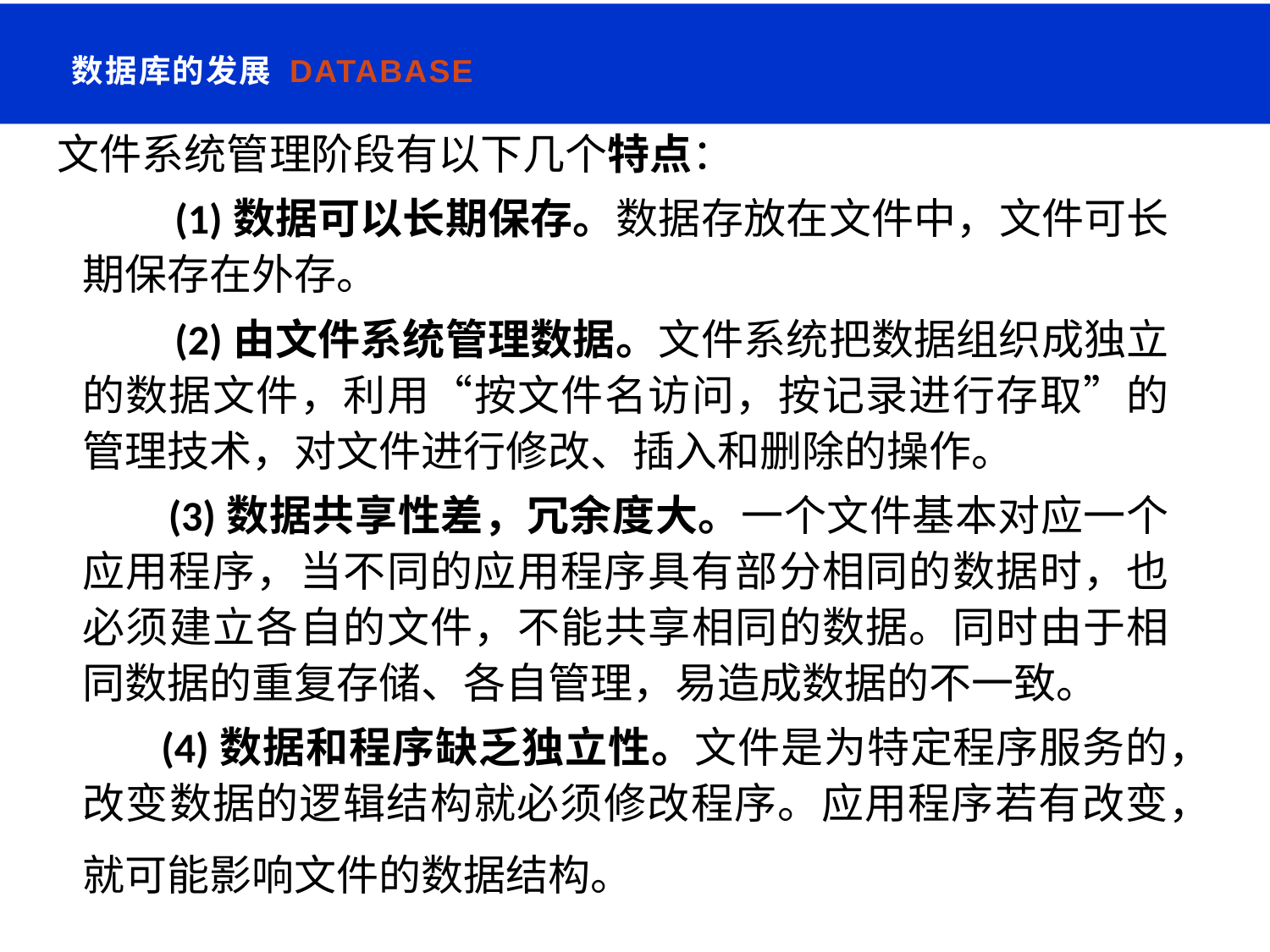

数据库的发展 Database
文件系统管理阶段有以下几个特点：
            (1)数据可以长期保存。数据存放在文件中，文件可长期保存在外存。
            (2)由文件系统管理数据。文件系统把数据组织成独立的数据文件，利用“按文件名访问，按记录进行存取”的管理技术，对文件进行修改、插入和删除的操作。
           (3)数据共享性差，冗余度大。一个文件基本对应一个应用程序，当不同的应用程序具有部分相同的数据时，也必须建立各自的文件，不能共享相同的数据。同时由于相同数据的重复存储、各自管理，易造成数据的不一致。
          (4)数据和程序缺乏独立性。文件是为特定程序服务的，改变数据的逻辑结构就必须修改程序。应用程序若有改变，就可能影响文件的数据结构。